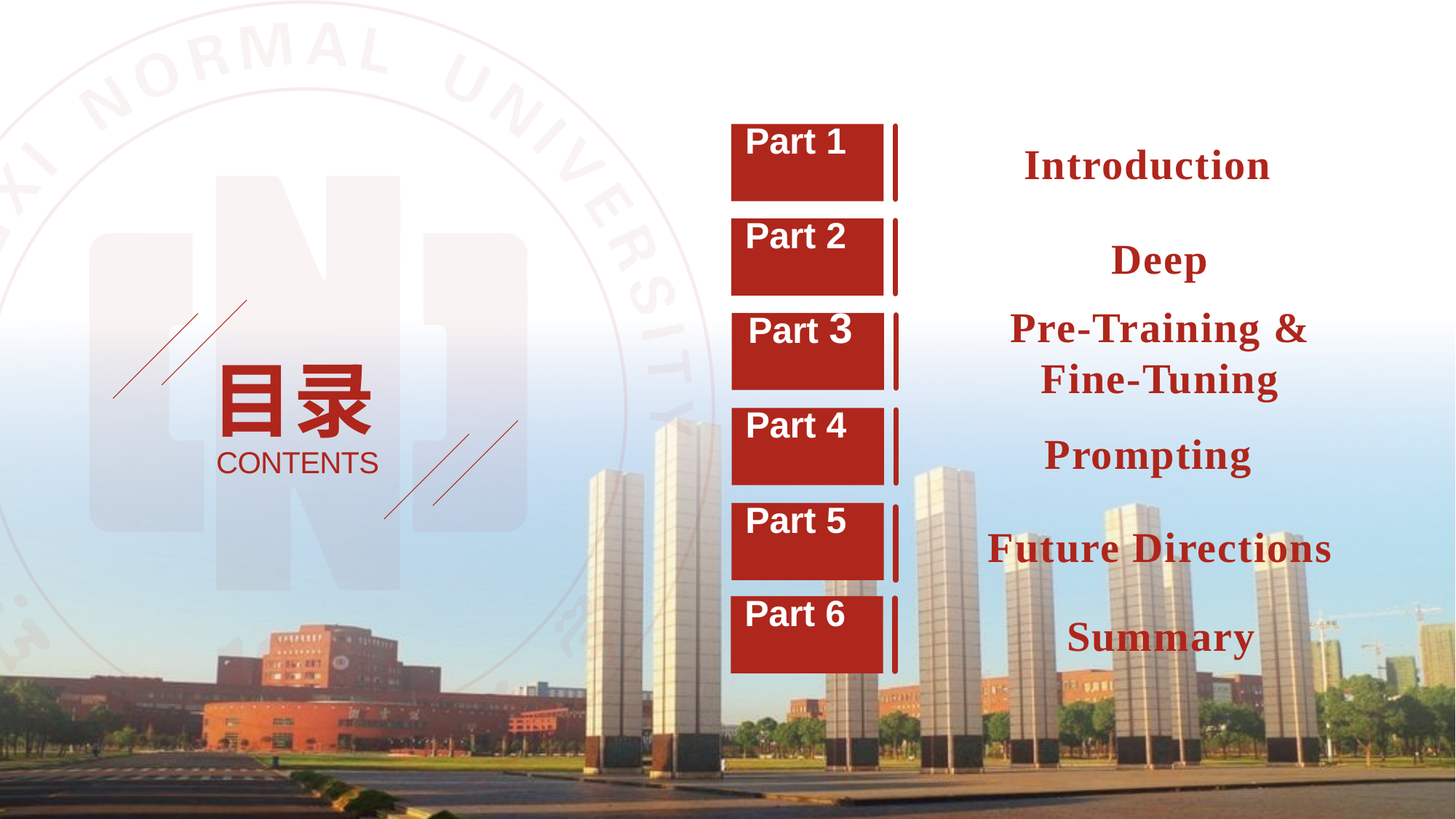

Part 1
Introduction
Part 2
Deep
Pre-Training &
Fine-Tuning
Part 3
Part 4
Prompting
Part 5
Future Directions
Part 6
Summary
目录
CONTENTS